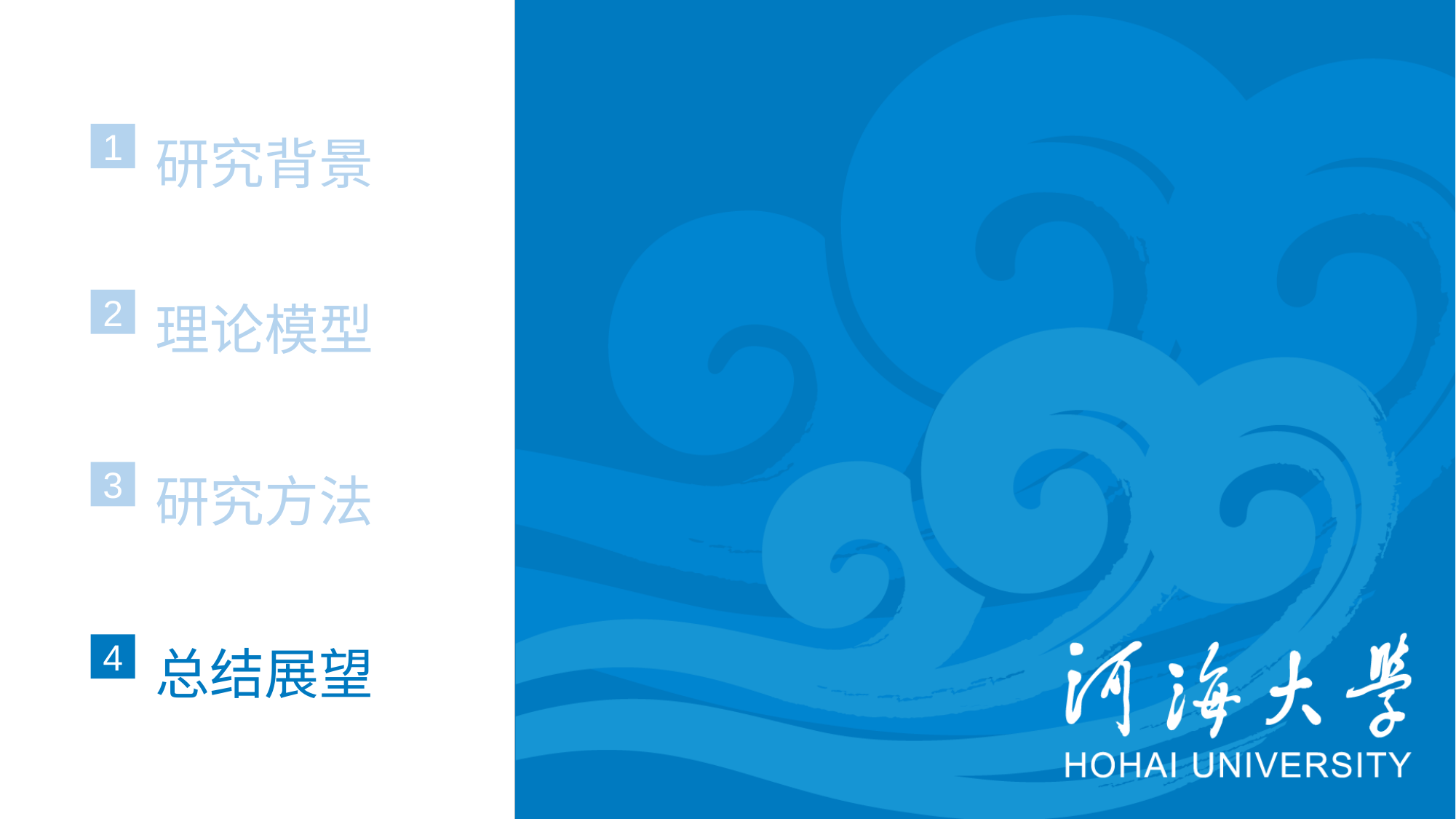

1
研究背景
2
理论模型
3
研究方法
4
总结展望